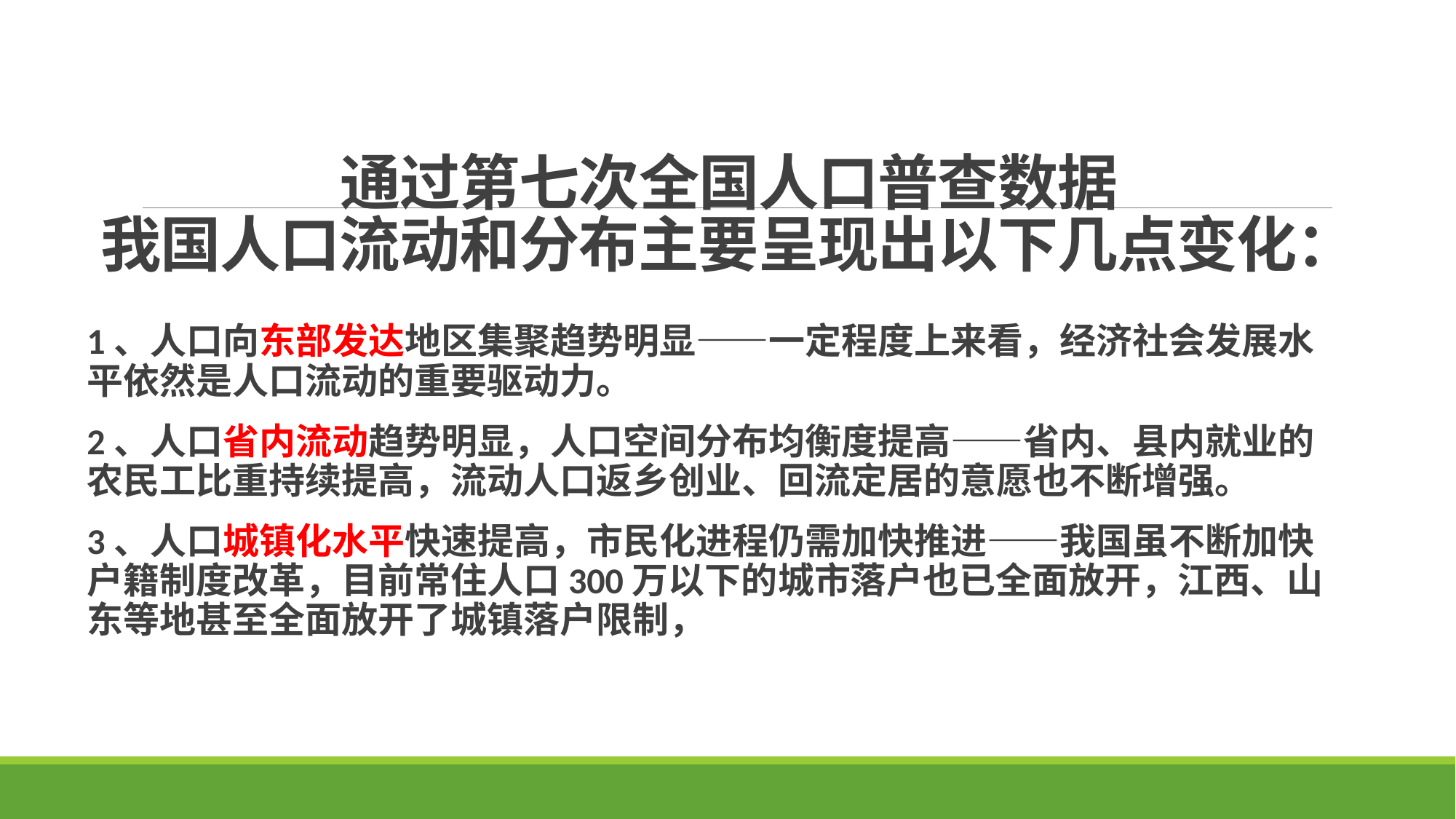

# 通过第七次全国人口普查数据 我国人口流动和分布主要呈现出以下几点变化：
1、人口向东部发达地区集聚趋势明显——一定程度上来看，经济社会发展水平依然是人口流动的重要驱动力。
2、人口省内流动趋势明显，人口空间分布均衡度提高——省内、县内就业的农民工比重持续提高，流动人口返乡创业、回流定居的意愿也不断增强。
3、人口城镇化水平快速提高，市民化进程仍需加快推进——我国虽不断加快户籍制度改革，目前常住人口300万以下的城市落户也已全面放开，江西、山东等地甚至全面放开了城镇落户限制，